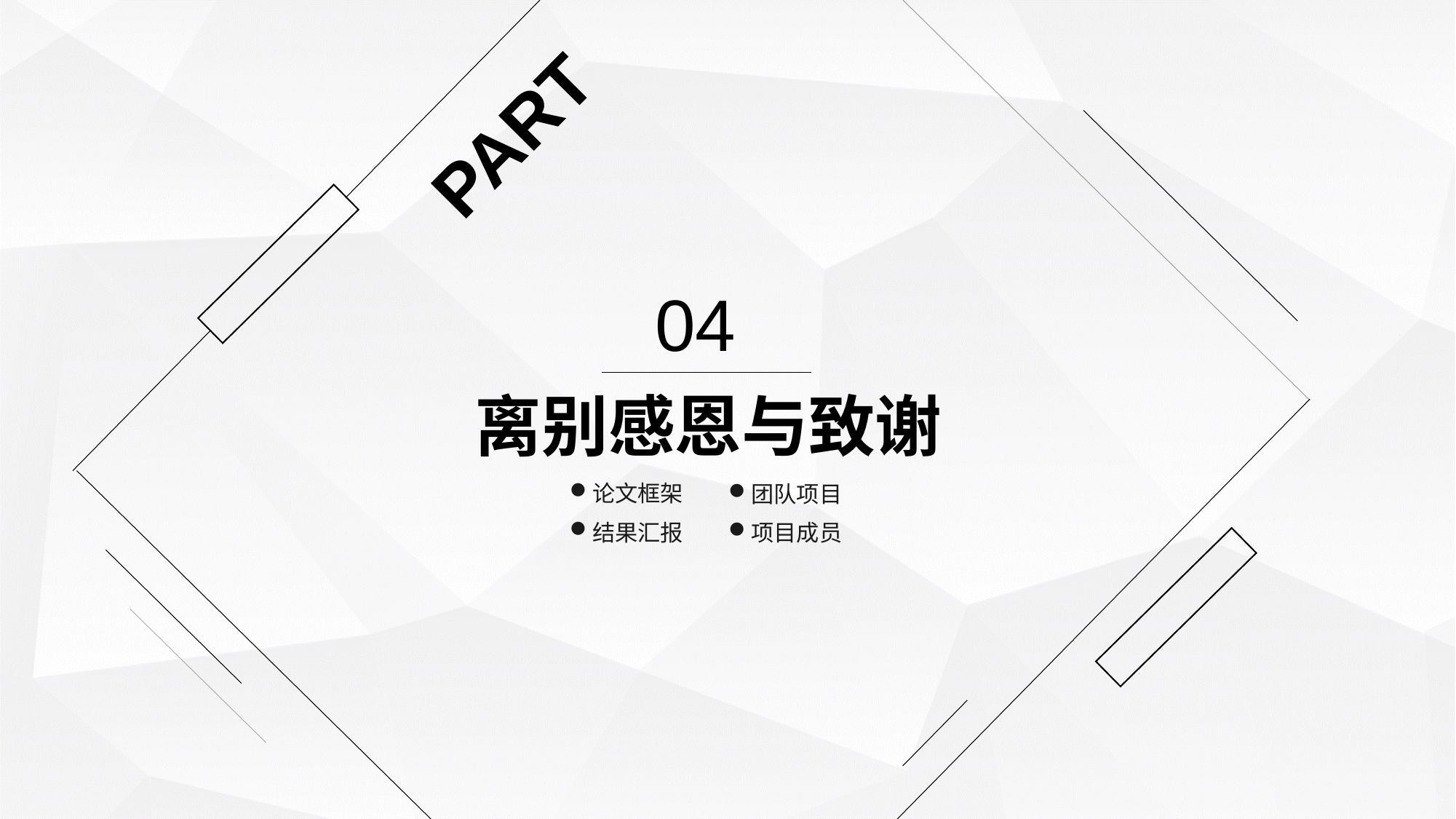

PART

04
离别感恩与致谢
论文框架
团队项目
结果汇报
项目成员